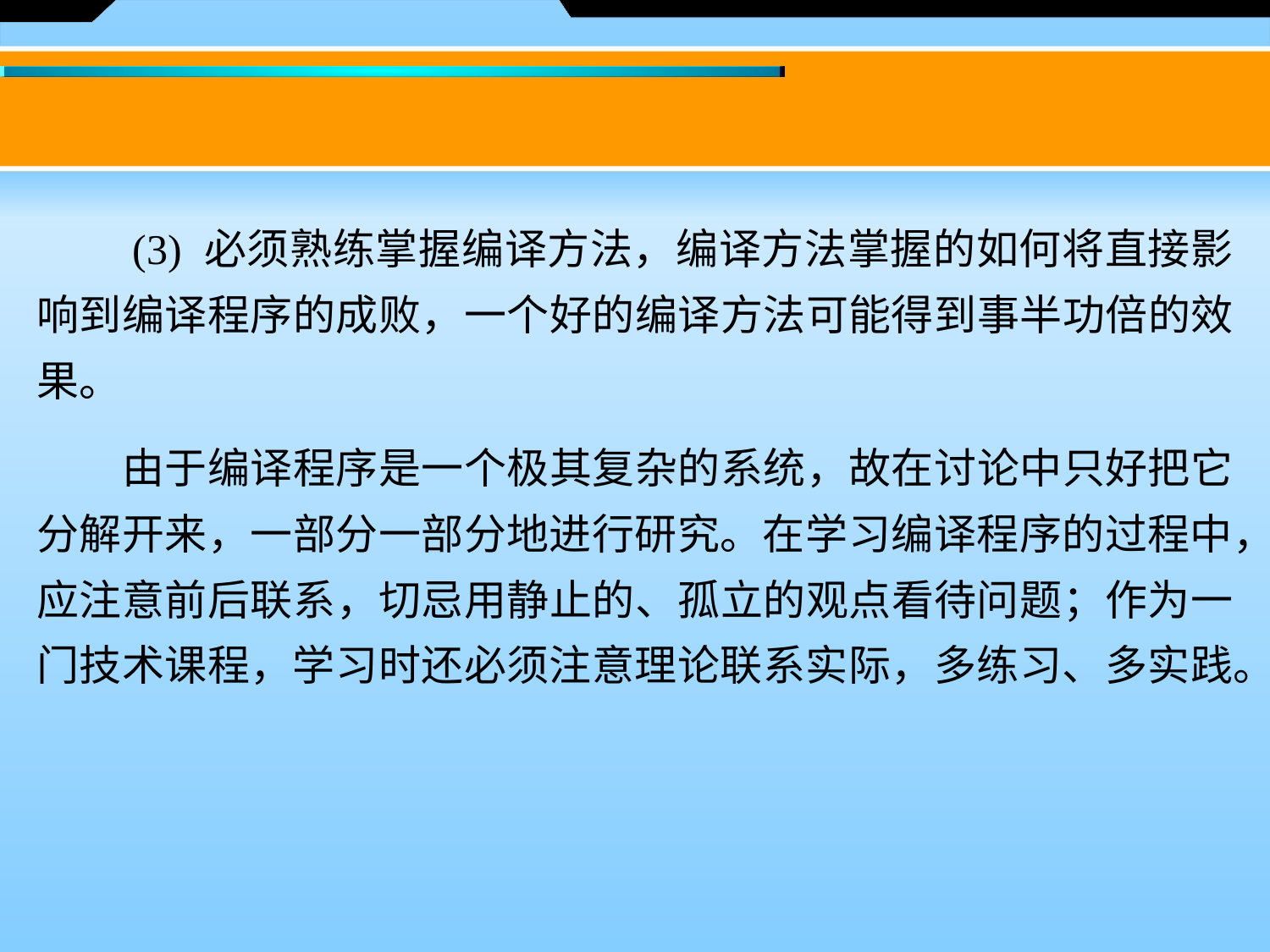

(3) 必须熟练掌握编译方法，编译方法掌握的如何将直接影响到编译程序的成败，一个好的编译方法可能得到事半功倍的效果。
　　由于编译程序是一个极其复杂的系统，故在讨论中只好把它分解开来，一部分一部分地进行研究。在学习编译程序的过程中，应注意前后联系，切忌用静止的、孤立的观点看待问题；作为一门技术课程，学习时还必须注意理论联系实际，多练习、多实践。